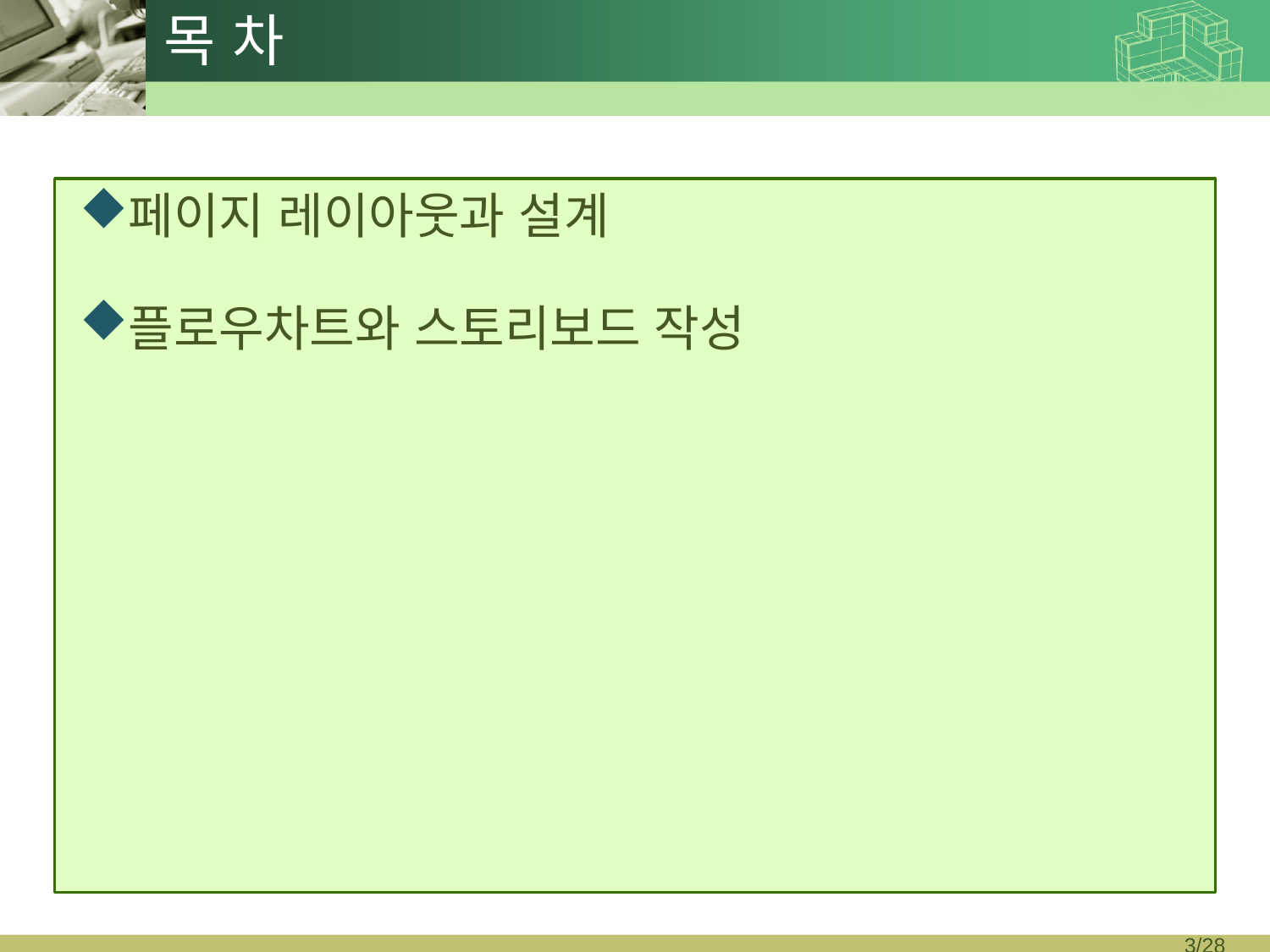

# 목 차
페이지 레이아웃과 설계
플로우차트와 스토리보드 작성